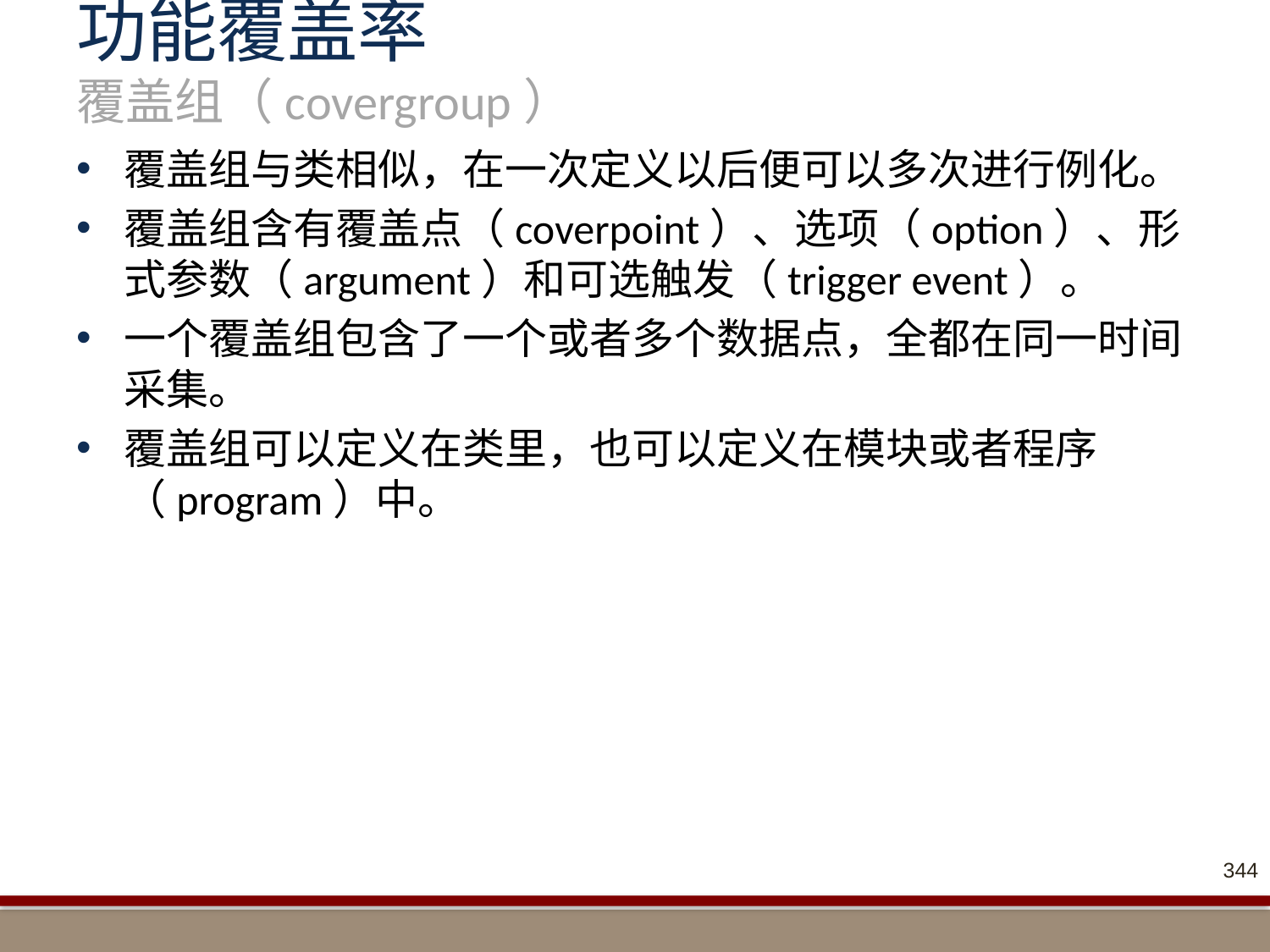

# 功能覆盖率 覆盖组（covergroup）
覆盖组与类相似，在一次定义以后便可以多次进行例化。
覆盖组含有覆盖点（coverpoint）、选项（option）、形式参数（argument）和可选触发（trigger event）。
一个覆盖组包含了一个或者多个数据点，全都在同一时间采集。
覆盖组可以定义在类里，也可以定义在模块或者程序（program）中。

344